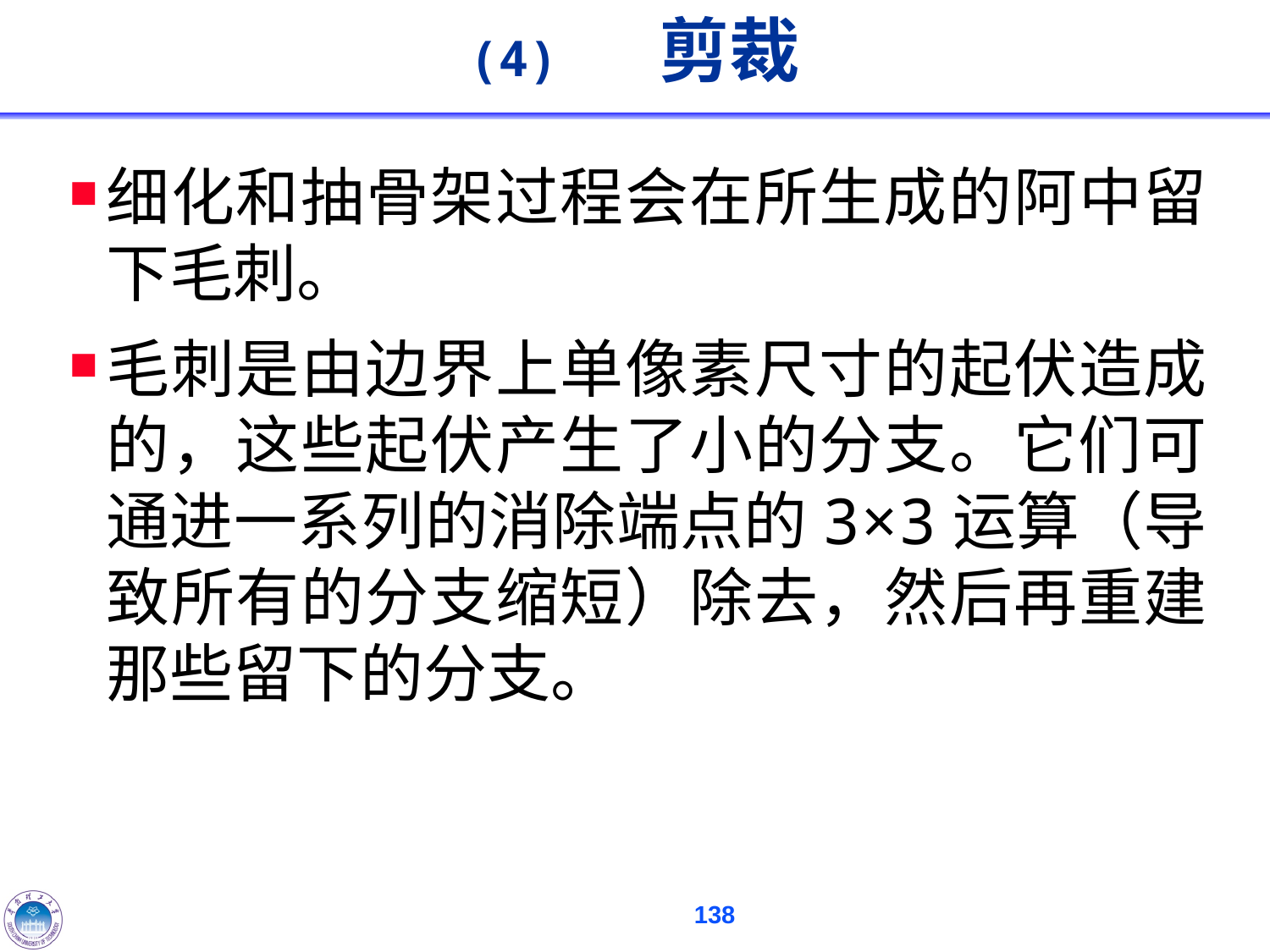

# (4)   剪裁
细化和抽骨架过程会在所生成的阿中留下毛刺。
毛刺是由边界上单像素尺寸的起伏造成的，这些起伏产生了小的分支。它们可通进一系列的消除端点的3×3运算（导致所有的分支缩短）除去，然后再重建那些留下的分支。